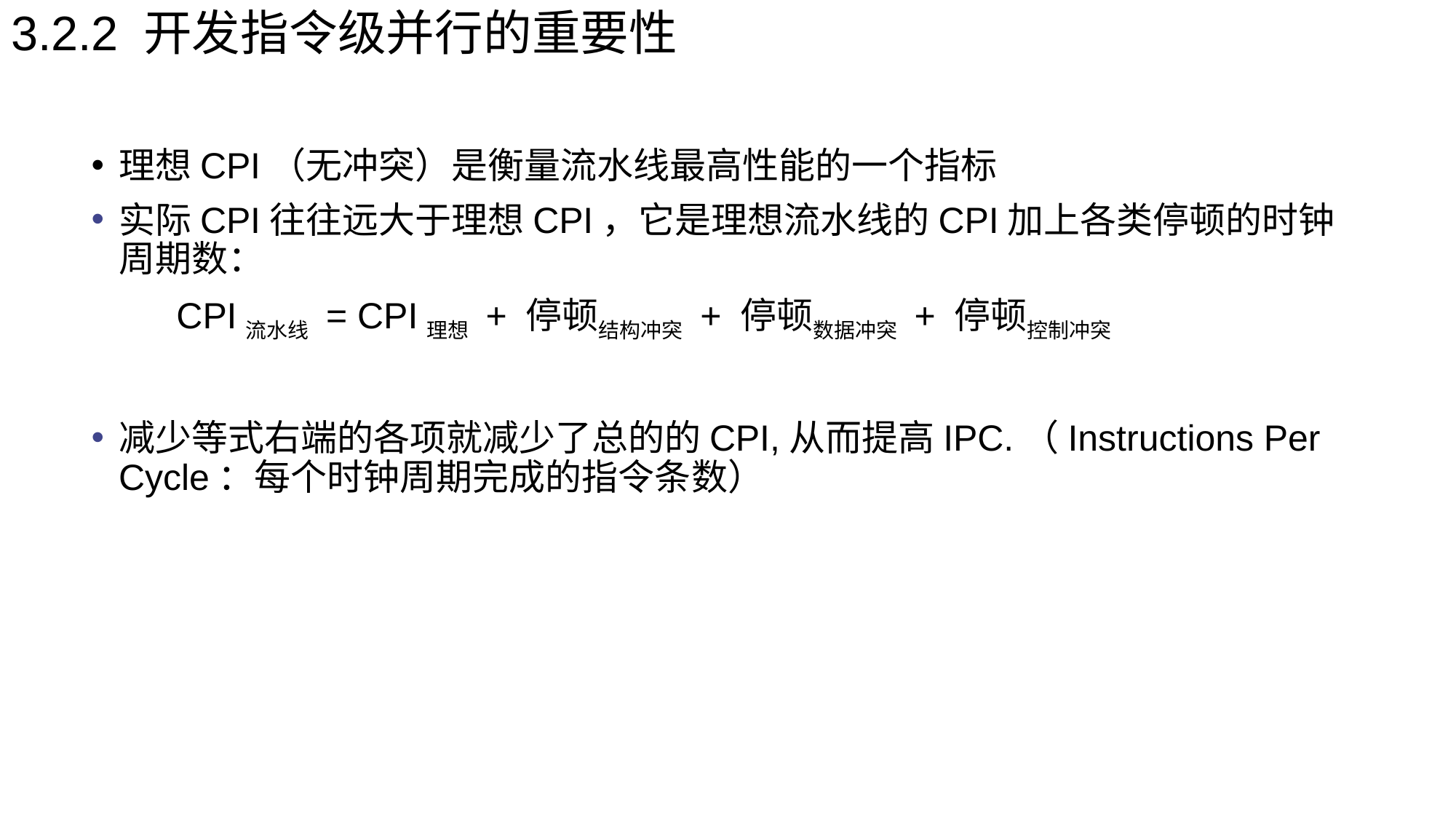

3.2.2 开发指令级并行的重要性
理想CPI（无冲突）是衡量流水线最高性能的一个指标
实际CPI往往远大于理想CPI，它是理想流水线的CPI加上各类停顿的时钟周期数：
   CPI流水线 = CPI理想 + 停顿结构冲突 + 停顿数据冲突 + 停顿控制冲突

减少等式右端的各项就减少了总的的CPI,从而提高IPC.（Instructions Per Cycle：每个时钟周期完成的指令条数）